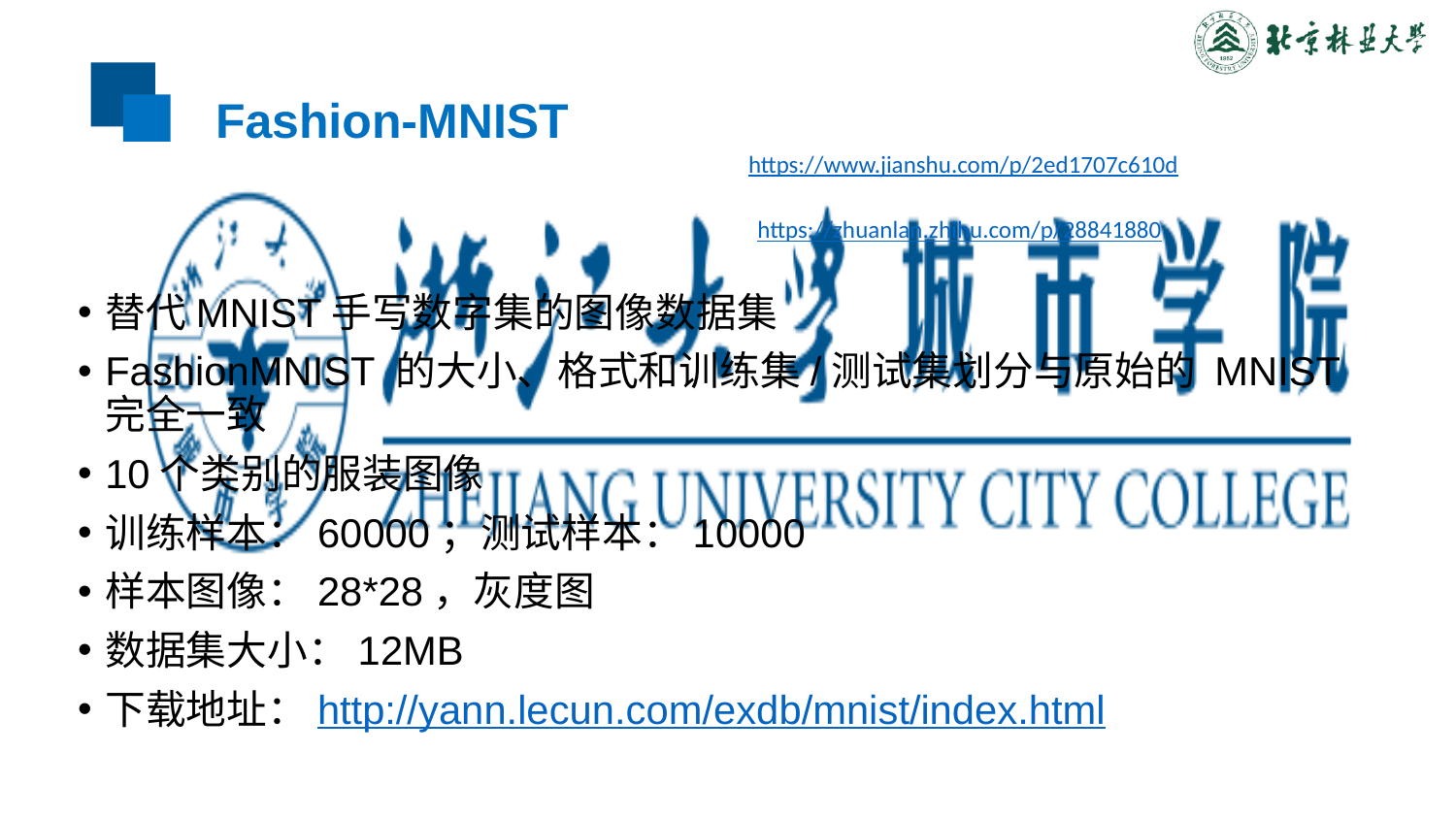

# Fashion-MNIST

https://www.jianshu.com/p/2ed1707c610d
https://zhuanlan.zhihu.com/p/28841880
替代MNIST手写数字集的图像数据集
FashionMNIST 的大小、格式和训练集/测试集划分与原始的 MNIST 完全一致
10个类别的服装图像
训练样本：60000；测试样本：10000
样本图像：28*28，灰度图
数据集大小：12MB
下载地址：http://yann.lecun.com/exdb/mnist/index.html